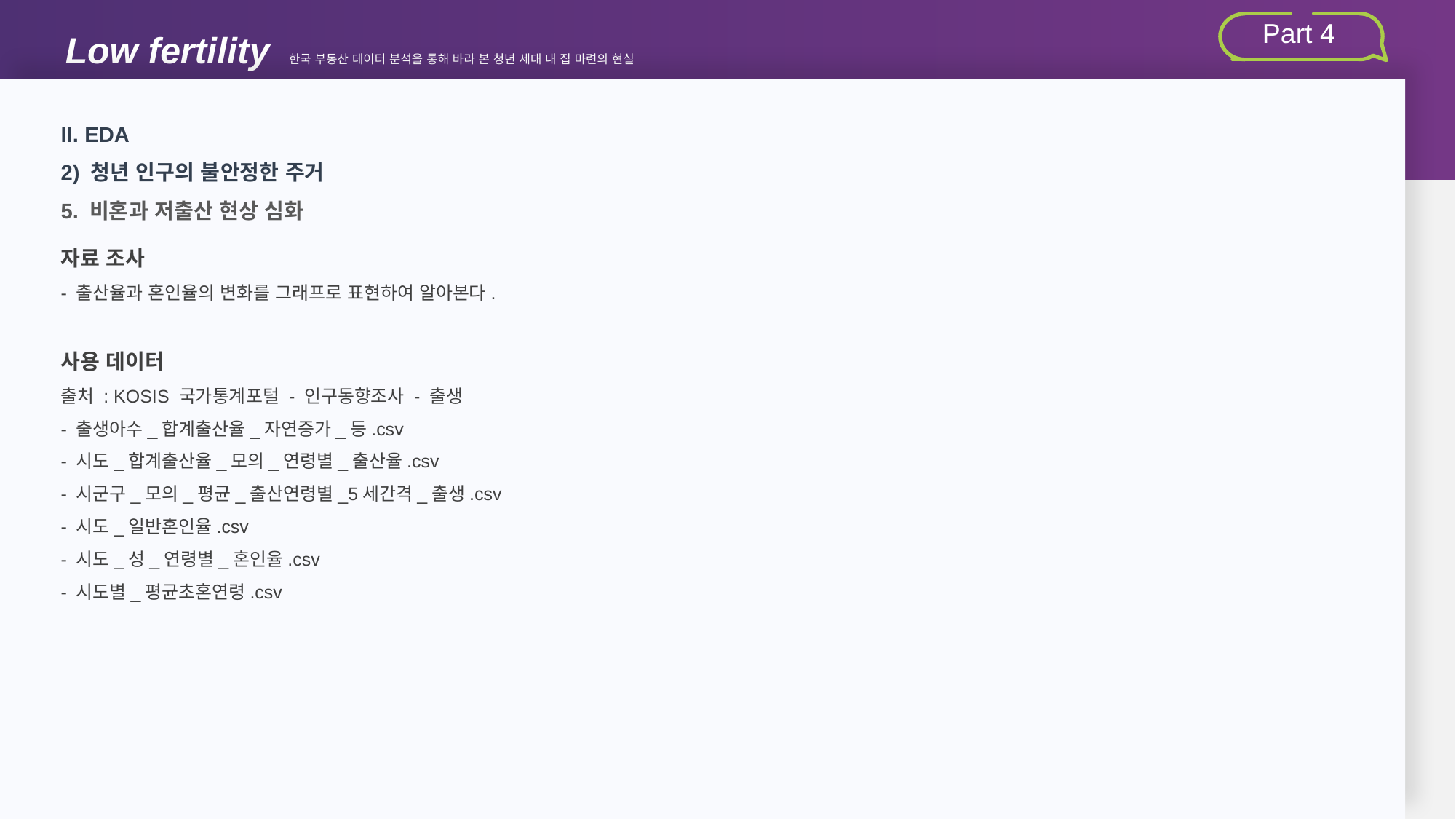

Low fertility 한국 부동산 데이터 분석을 통해 바라 본 청년 세대 내 집 마련의 현실
Part 4

II. EDA
2) 청년 인구의 불안정한 주거
5. 비혼과 저출산 현상 심화
자료 조사
- 출산율과 혼인율의 변화를 그래프로 표현하여 알아본다.

사용 데이터
출처 : KOSIS 국가통계포털 - 인구동향조사 - 출생
- 출생아수_합계출산율_자연증가_등.csv
- 시도_합계출산율_모의_연령별_출산율.csv
- 시군구_모의_평균_출산연령별_5세간격_출생.csv
- 시도_일반혼인율.csv
- 시도_성_연령별_혼인율.csv
- 시도별_평균초혼연령.csv